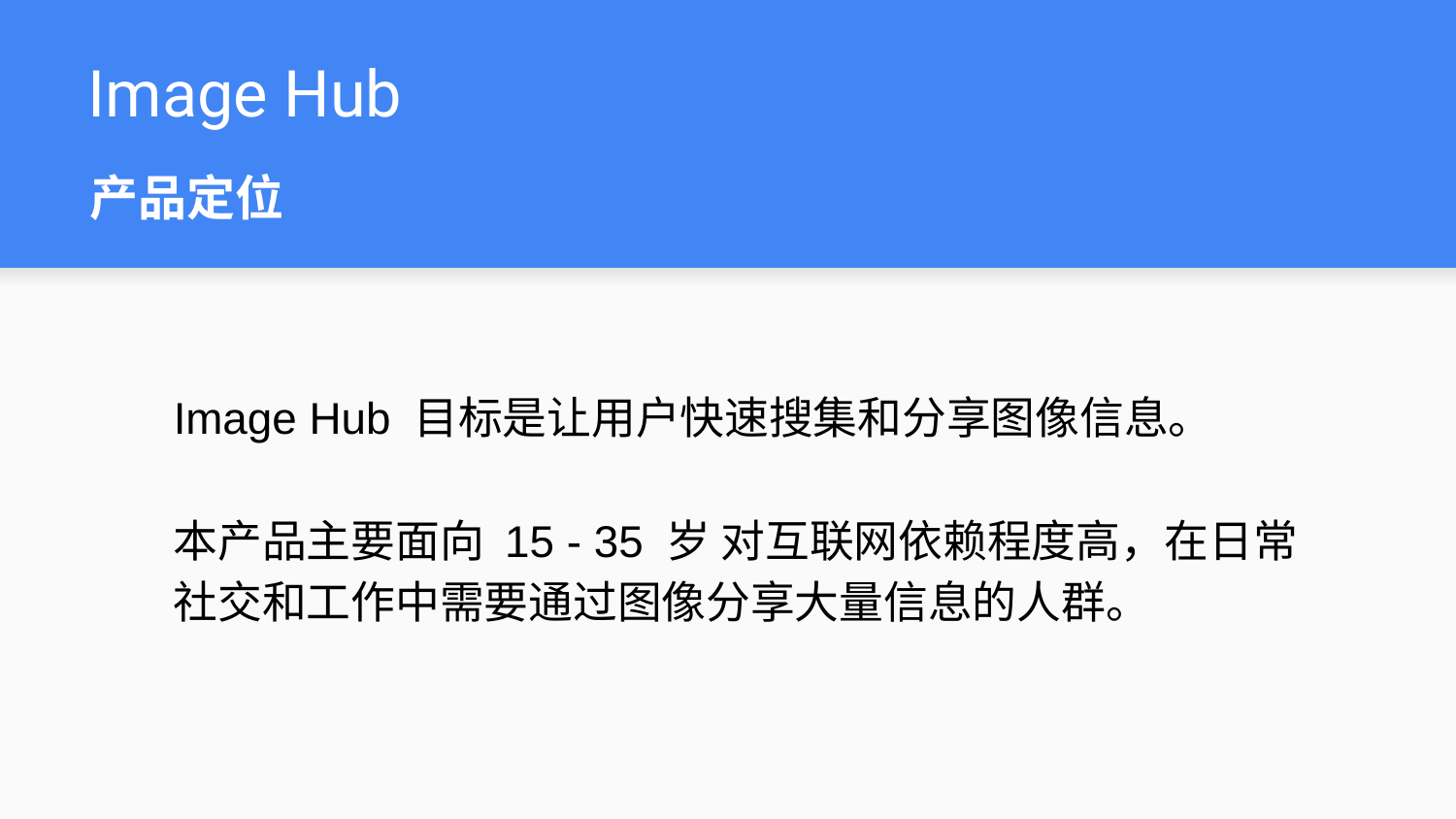

Image Hub
# 产品定位
Image Hub 目标是让用户快速搜集和分享图像信息。

本产品主要面向 15 - 35 岁 对互联网依赖程度高，在日常社交和工作中需要通过图像分享大量信息的人群。